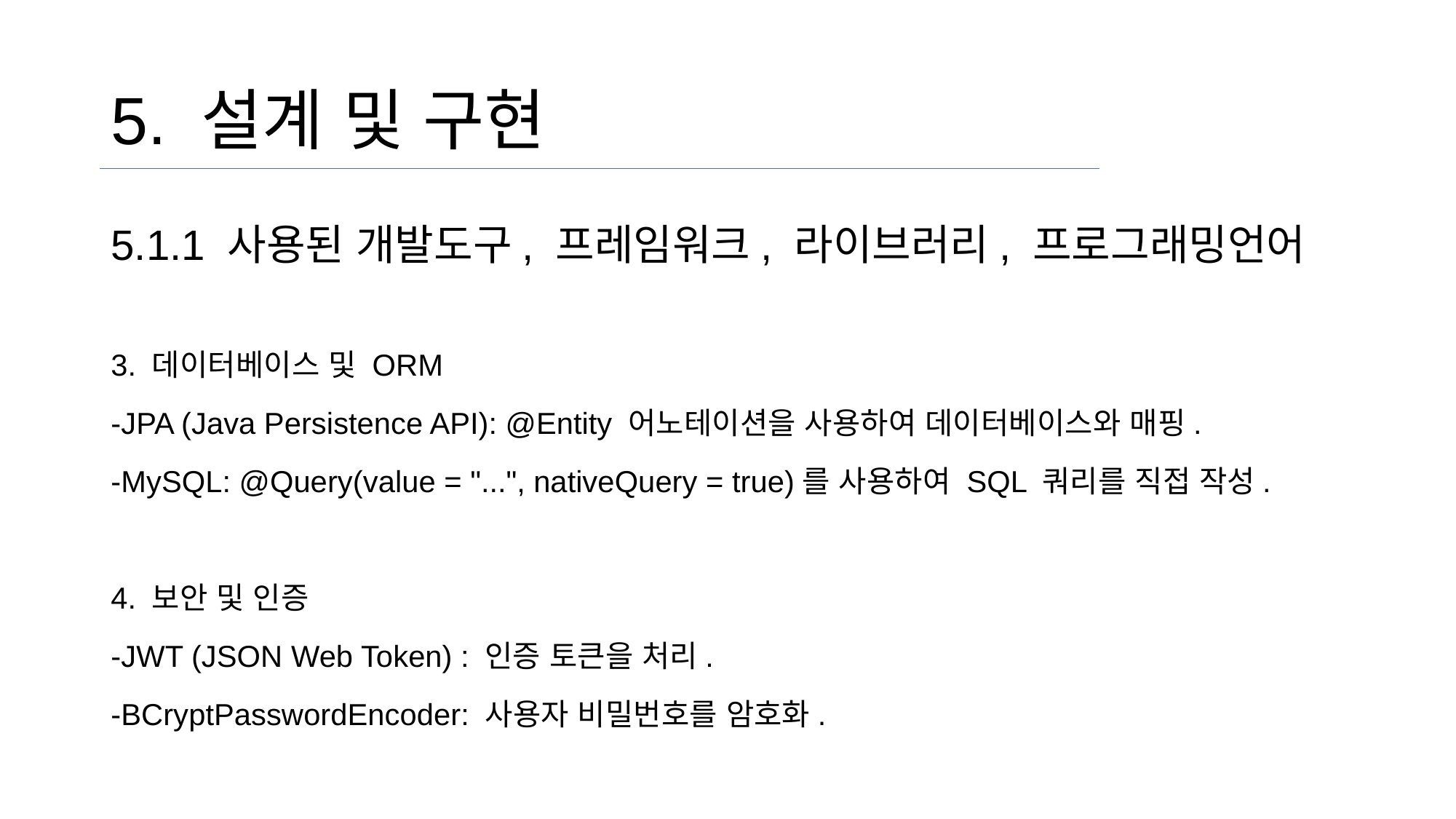

# 5. 설계 및 구현
5.1.1 사용된 개발도구, 프레임워크, 라이브러리, 프로그래밍언어

3. 데이터베이스 및 ORM
-JPA (Java Persistence API): @Entity 어노테이션을 사용하여 데이터베이스와 매핑.
-MySQL: @Query(value = "...", nativeQuery = true)를 사용하여 SQL 쿼리를 직접 작성.

4. 보안 및 인증
-JWT (JSON Web Token) : 인증 토큰을 처리.
-BCryptPasswordEncoder: 사용자 비밀번호를 암호화.